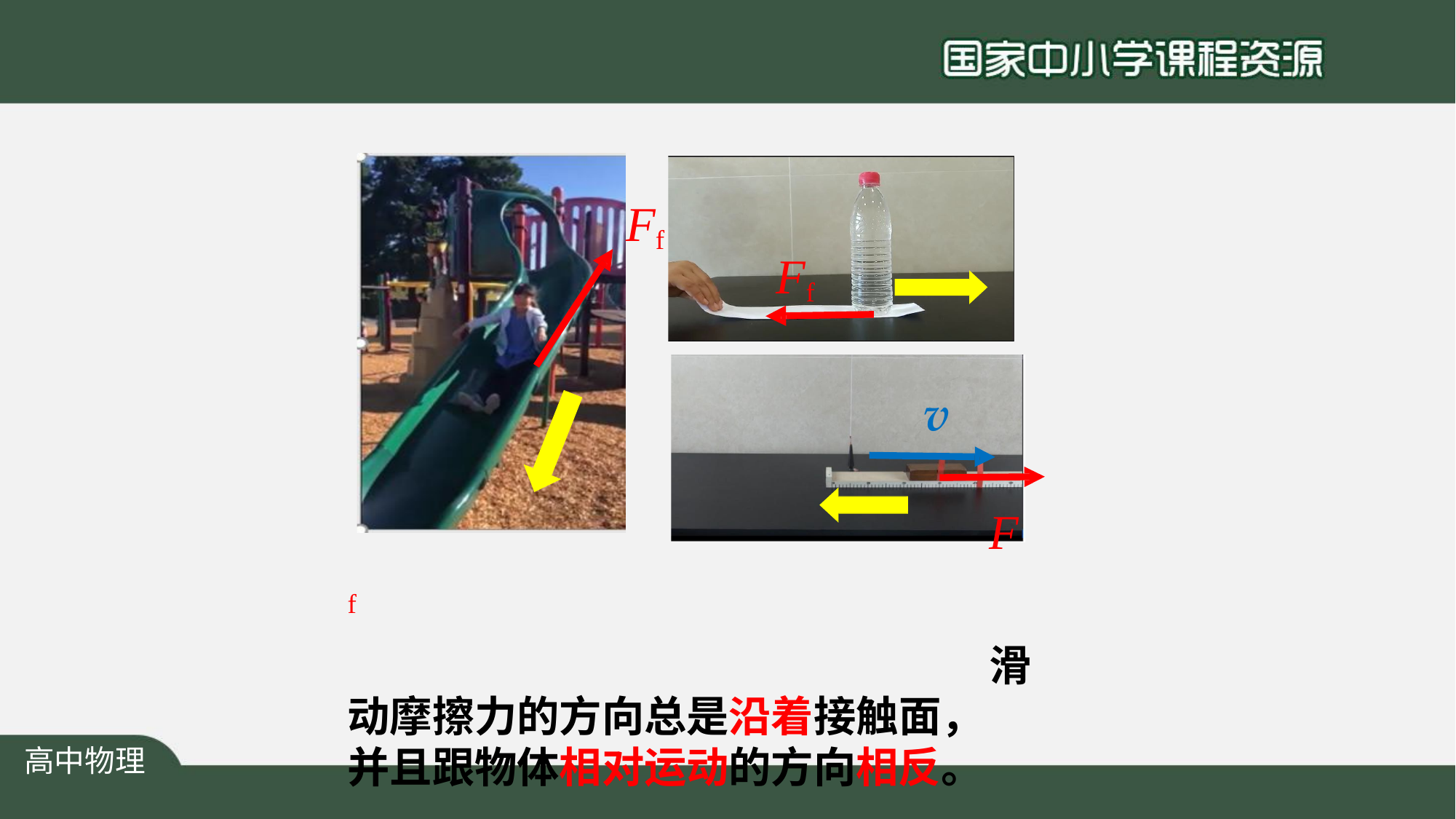

Ff
Ff

v

Ff
滑动摩擦力的方向总是沿着接触面， 并且跟物体相对运动的方向相反。

高中物理